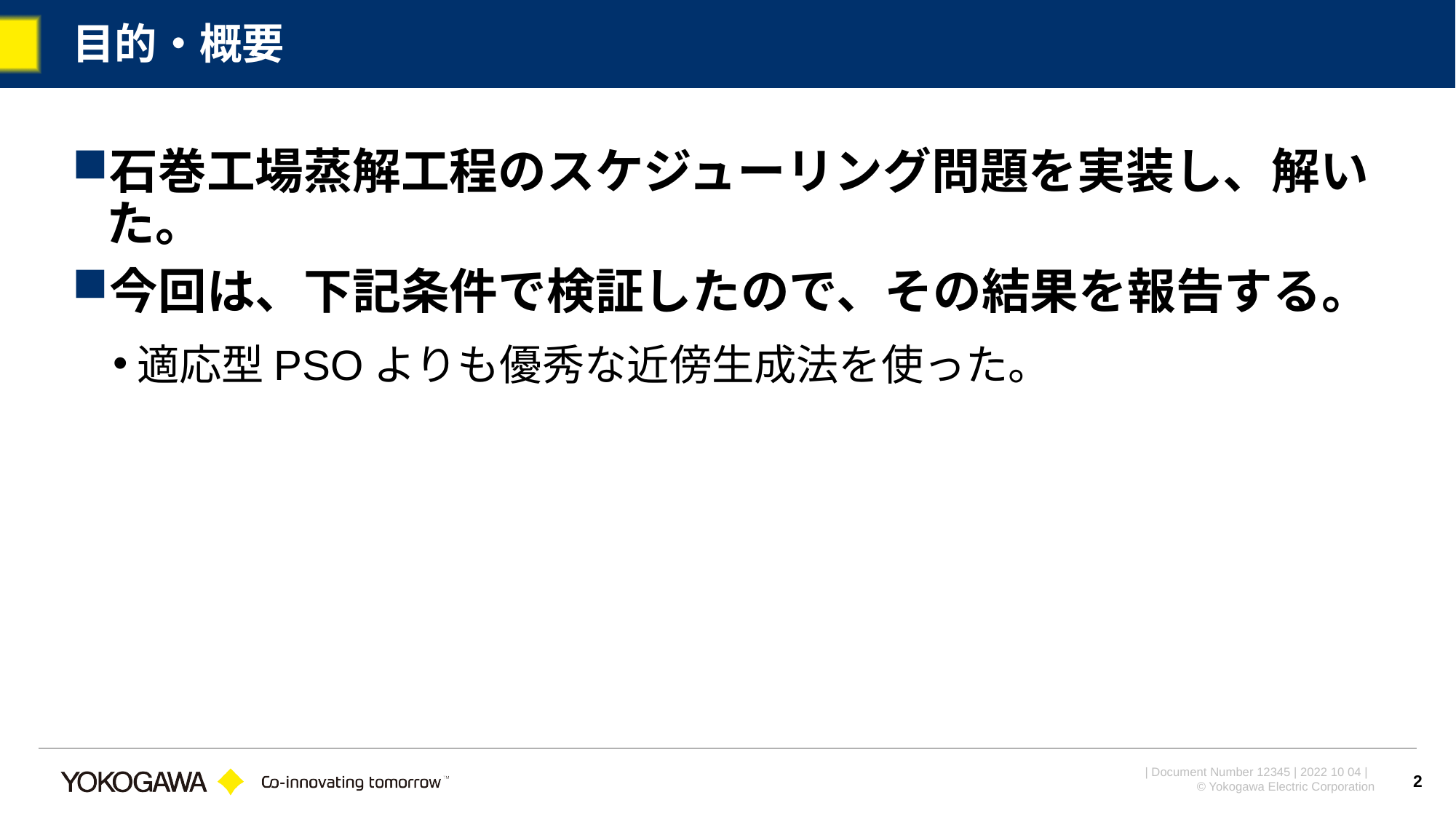

# 目的・概要
石巻工場蒸解工程のスケジューリング問題を実装し、解いた。
今回は、下記条件で検証したので、その結果を報告する。
適応型PSOよりも優秀な近傍生成法を使った。
2